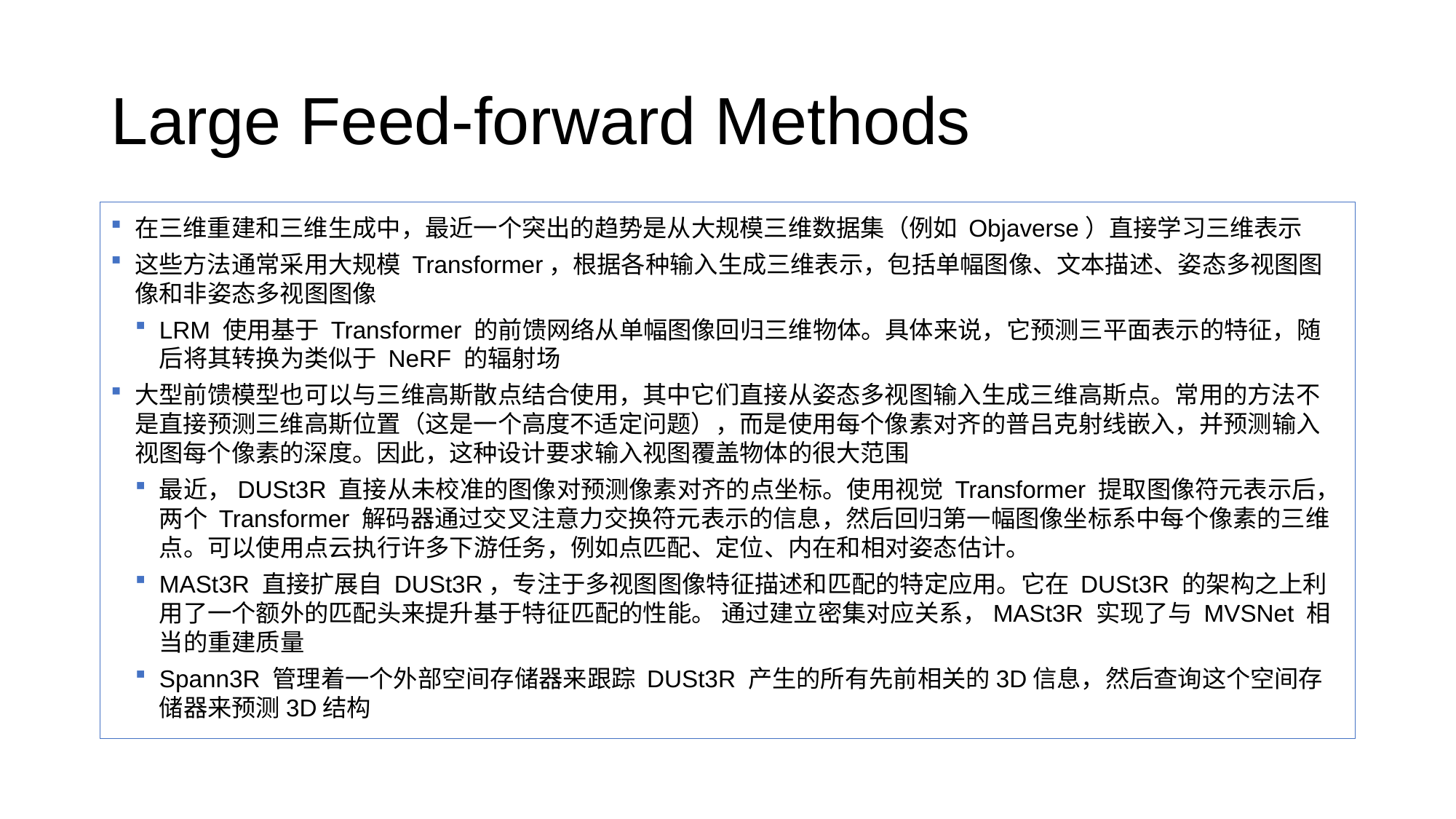

# Large Feed-forward Methods
在三维重建和三维生成中，最近一个突出的趋势是从大规模三维数据集（例如 Objaverse）直接学习三维表示
这些方法通常采用大规模 Transformer，根据各种输入生成三维表示，包括单幅图像、文本描述、姿态多视图图像和非姿态多视图图像
LRM 使用基于 Transformer 的前馈网络从单幅图像回归三维物体。具体来说，它预测三平面表示的特征，随后将其转换为类似于 NeRF 的辐射场
大型前馈模型也可以与三维高斯散点结合使用，其中它们直接从姿态多视图输入生成三维高斯点。常用的方法不是直接预测三维高斯位置（这是一个高度不适定问题），而是使用每个像素对齐的普吕克射线嵌入，并预测输入视图每个像素的深度。因此，这种设计要求输入视图覆盖物体的很大范围
最近，DUSt3R 直接从未校准的图像对预测像素对齐的点坐标。使用视觉 Transformer 提取图像符元表示后，两个 Transformer 解码器通过交叉注意力交换符元表示的信息，然后回归第一幅图像坐标系中每个像素的三维点。可以使用点云执行许多下游任务，例如点匹配、定位、内在和相对姿态估计。
MASt3R 直接扩展自 DUSt3R，专注于多视图图像特征描述和匹配的特定应用。它在 DUSt3R 的架构之上利用了一个额外的匹配头来提升基于特征匹配的性能。 通过建立密集对应关系，MASt3R 实现了与 MVSNet 相当的重建质量
Spann3R 管理着一个外部空间存储器来跟踪 DUSt3R 产生的所有先前相关的3D信息，然后查询这个空间存储器来预测3D结构